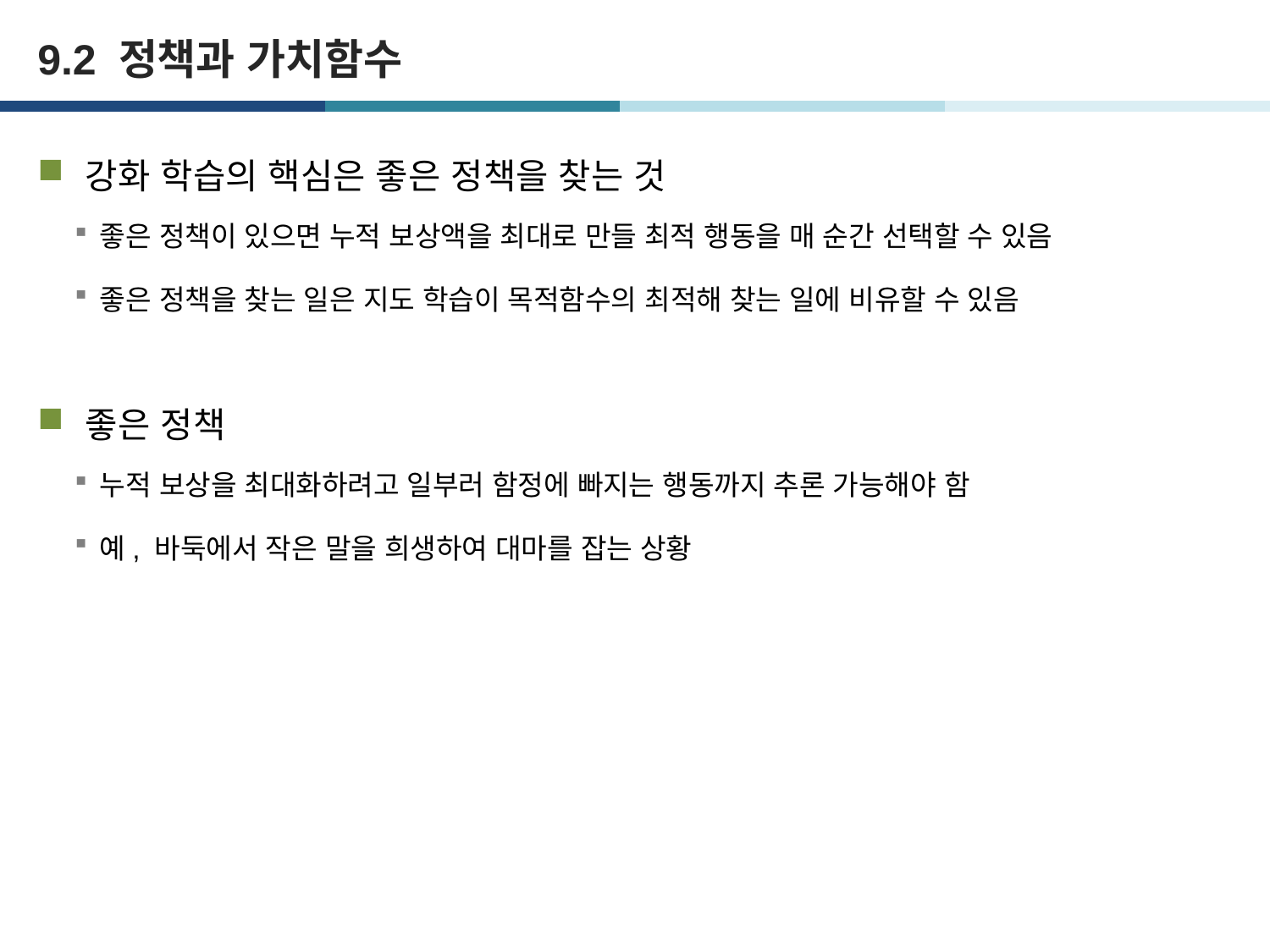

# 9.2 정책과 가치함수
강화 학습의 핵심은 좋은 정책을 찾는 것
좋은 정책이 있으면 누적 보상액을 최대로 만들 최적 행동을 매 순간 선택할 수 있음
좋은 정책을 찾는 일은 지도 학습이 목적함수의 최적해 찾는 일에 비유할 수 있음

좋은 정책
누적 보상을 최대화하려고 일부러 함정에 빠지는 행동까지 추론 가능해야 함
예, 바둑에서 작은 말을 희생하여 대마를 잡는 상황